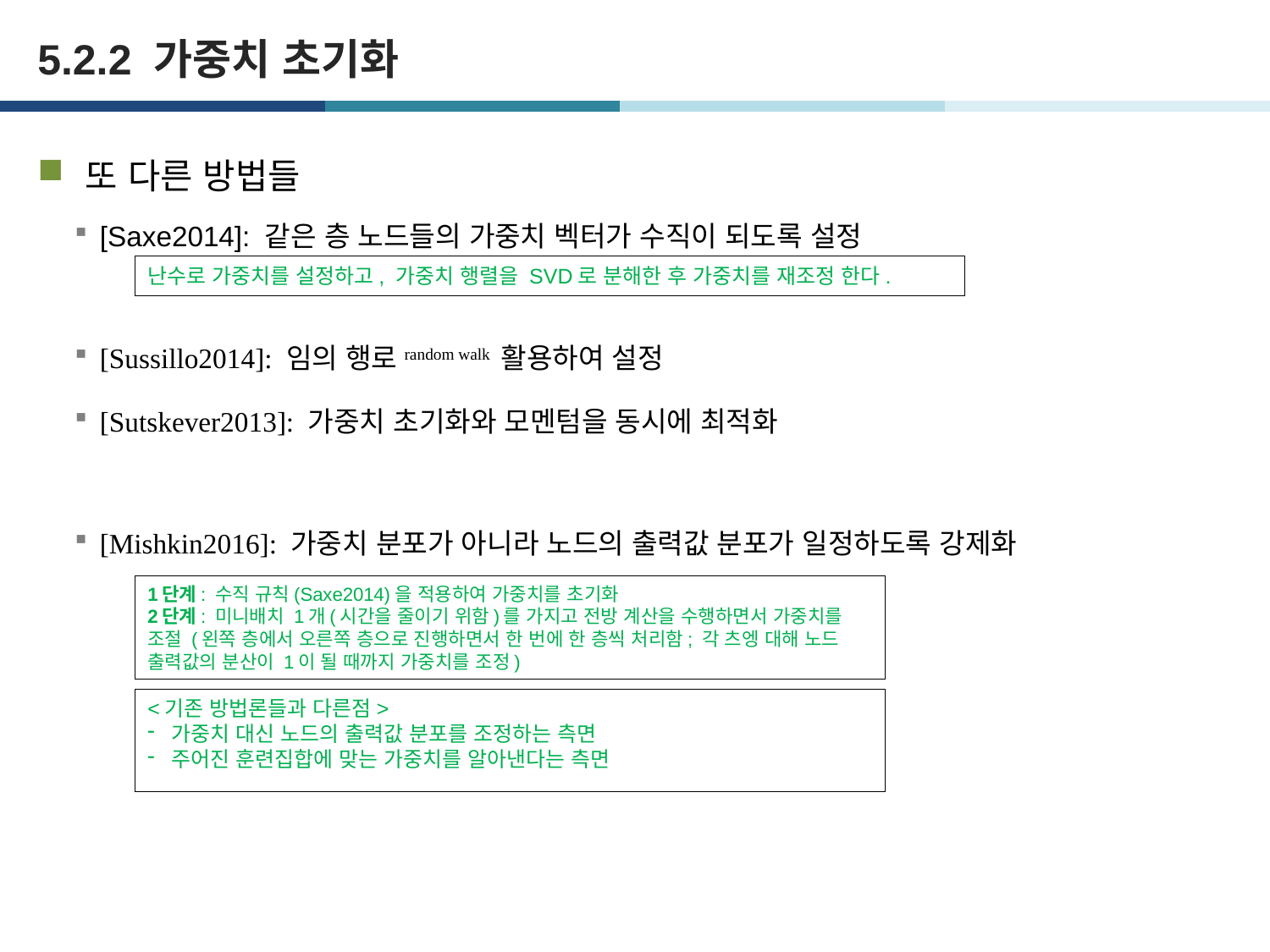

# 5.2.2 가중치 초기화
또 다른 방법들
[Saxe2014]: 같은 층 노드들의 가중치 벡터가 수직이 되도록 설정

[Sussillo2014]: 임의 행로random walk 활용하여 설정
[Sutskever2013]: 가중치 초기화와 모멘텀을 동시에 최적화

[Mishkin2016]: 가중치 분포가 아니라 노드의 출력값 분포가 일정하도록 강제화
난수로 가중치를 설정하고, 가중치 행렬을 SVD로 분해한 후 가중치를 재조정 한다.
1단계: 수직 규칙(Saxe2014)을 적용하여 가중치를 초기화
2단계: 미니배치 1개(시간을 줄이기 위함)를 가지고 전방 계산을 수행하면서 가중치를 조절 (왼쪽 층에서 오른쪽 층으로 진행하면서 한 번에 한 층씩 처리함; 각 츠엥 대해 노드 출력값의 분산이 1이 될 때까지 가중치를 조정)
<기존 방법론들과 다른점>
가중치 대신 노드의 출력값 분포를 조정하는 측면
주어진 훈련집합에 맞는 가중치를 알아낸다는 측면